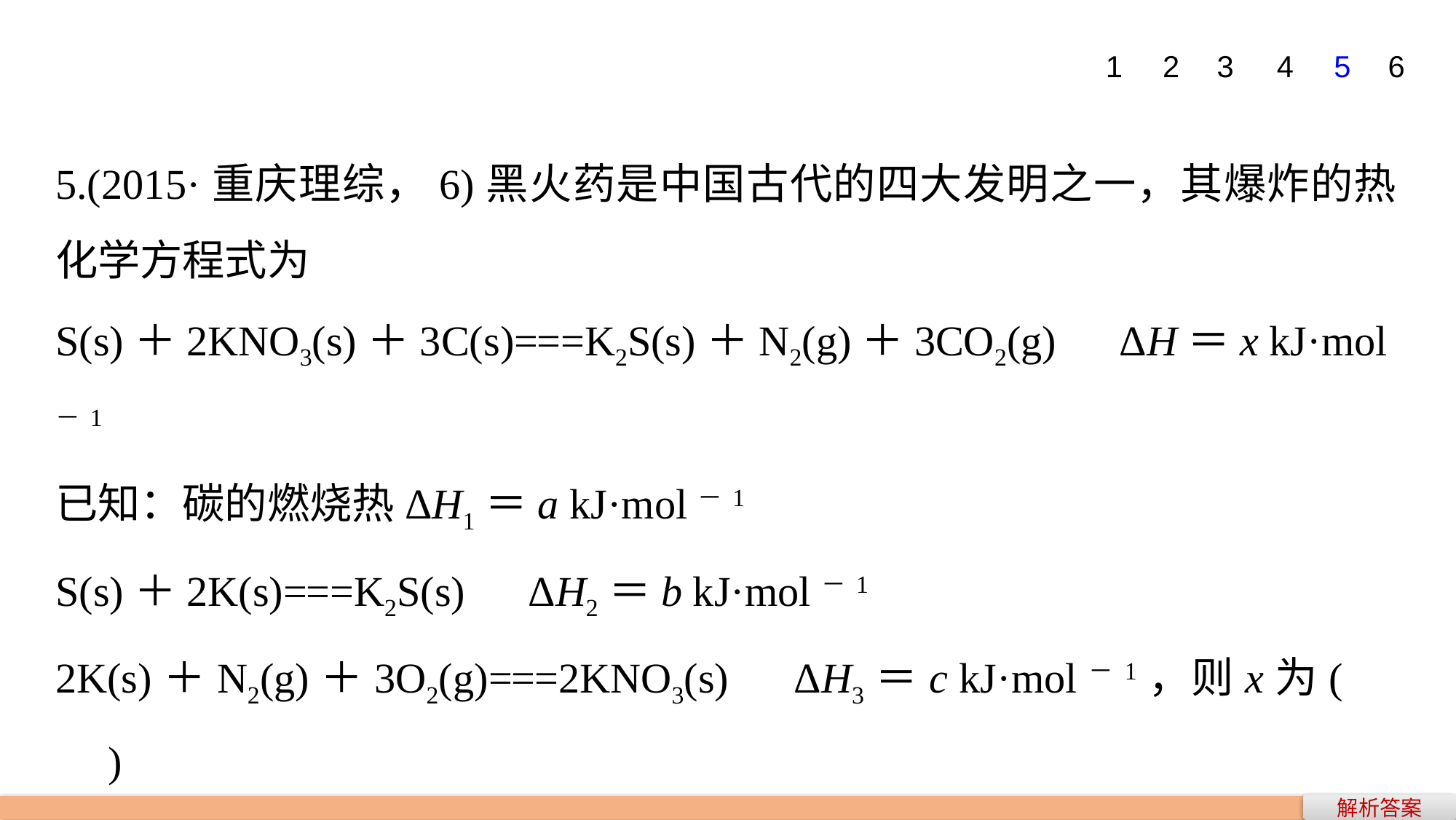

1
2
3
4
5
6
5.(2015·重庆理综，6)黑火药是中国古代的四大发明之一，其爆炸的热化学方程式为
S(s)＋2KNO3(s)＋3C(s)===K2S(s)＋N2(g)＋3CO2(g)　ΔH＝x kJ·mol－1
已知：碳的燃烧热ΔH1＝a kJ·mol－1
S(s)＋2K(s)===K2S(s)　ΔH2＝b kJ·mol－1
2K(s)＋N2(g)＋3O2(g)===2KNO3(s)　ΔH3＝c kJ·mol－1，则x为(　　)
A.3a＋b－c  			B.c－3a－b
C.a＋b－c  			D.c－a－b
解析答案